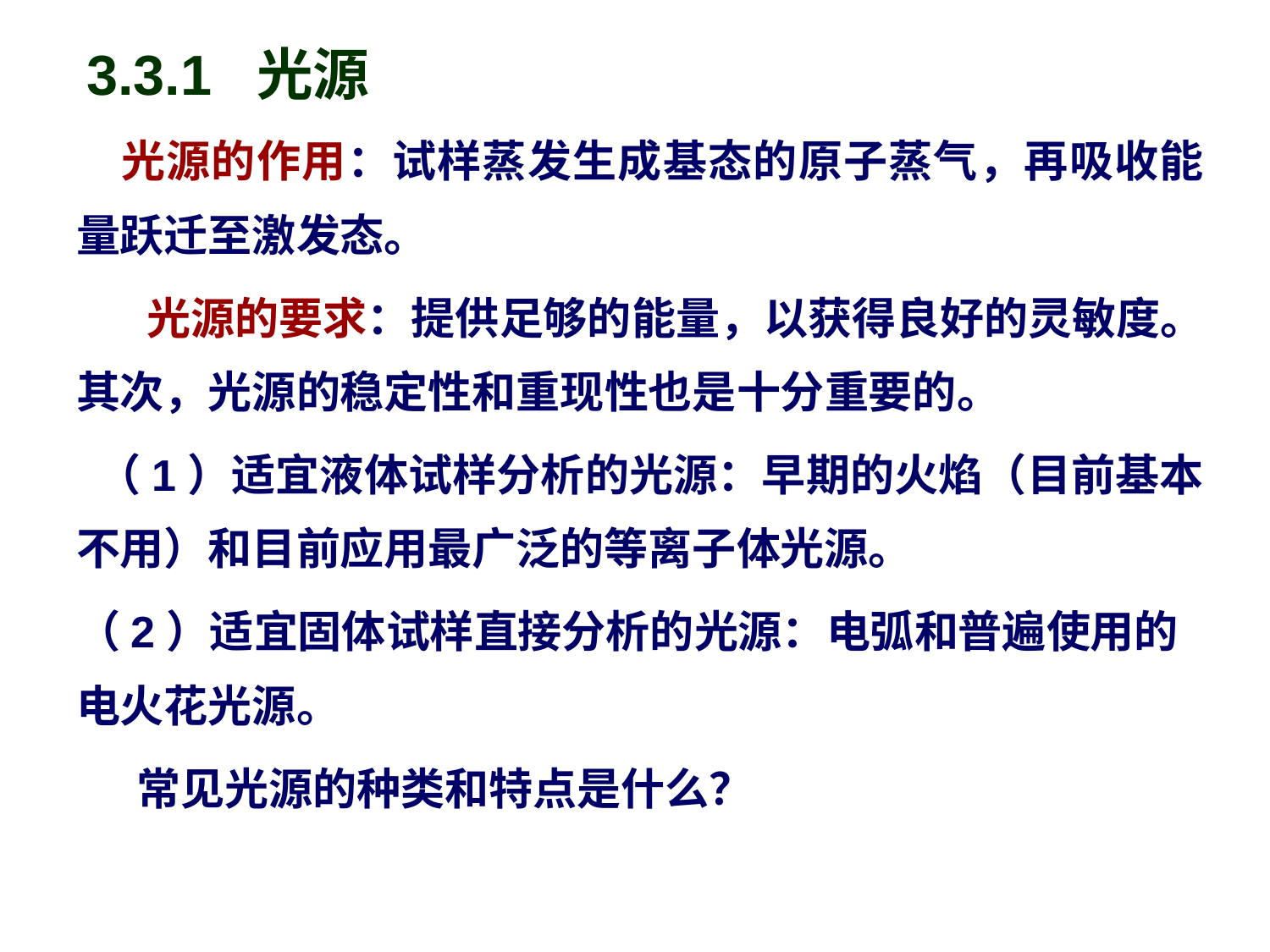

3.3.1  光源
   光源的作用：试样蒸发生成基态的原子蒸气，再吸收能量跃迁至激发态。
      光源的要求：提供足够的能量，以获得良好的灵敏度。其次，光源的稳定性和重现性也是十分重要的。
 （1）适宜液体试样分析的光源：早期的火焰（目前基本不用）和目前应用最广泛的等离子体光源。
（2）适宜固体试样直接分析的光源：电弧和普遍使用的电火花光源。
     常见光源的种类和特点是什么？